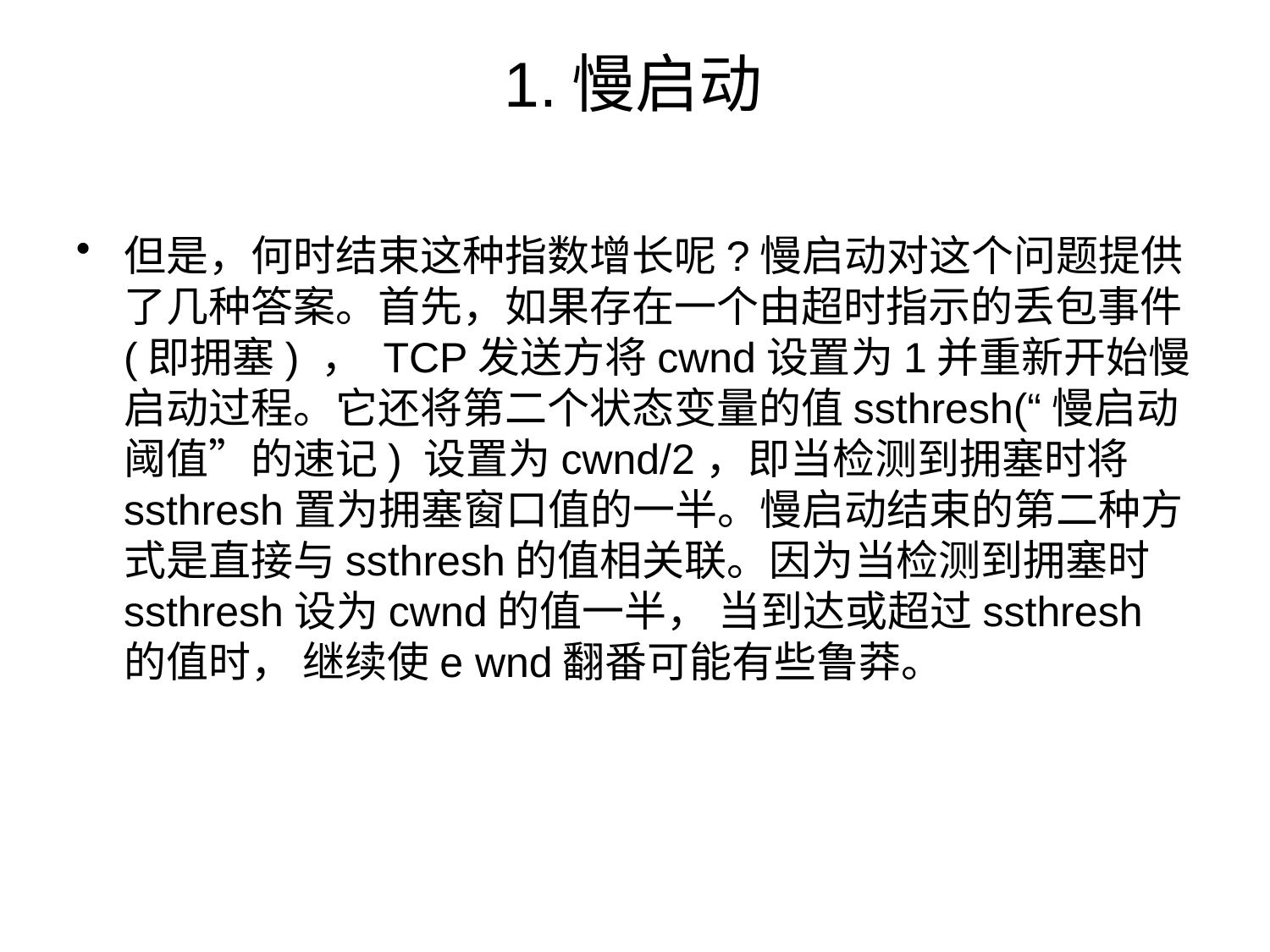

# 1.慢启动
但是，何时结束这种指数增长呢?慢启动对这个问题提供了几种答案。首先，如果存在一个由超时指示的丢包事件(即拥塞) ， TCP发送方将cwnd设置为1并重新开始慢启动过程。它还将第二个状态变量的值ssthresh(“慢启动阈值”的速记) 设置为cwnd/2，即当检测到拥塞时将ssthresh置为拥塞窗口值的一半。慢启动结束的第二种方式是直接与ssthresh的值相关联。因为当检测到拥塞时ssthresh设为cwnd的值一半， 当到达或超过ssthresh的值时， 继续使e wnd翻番可能有些鲁莽。